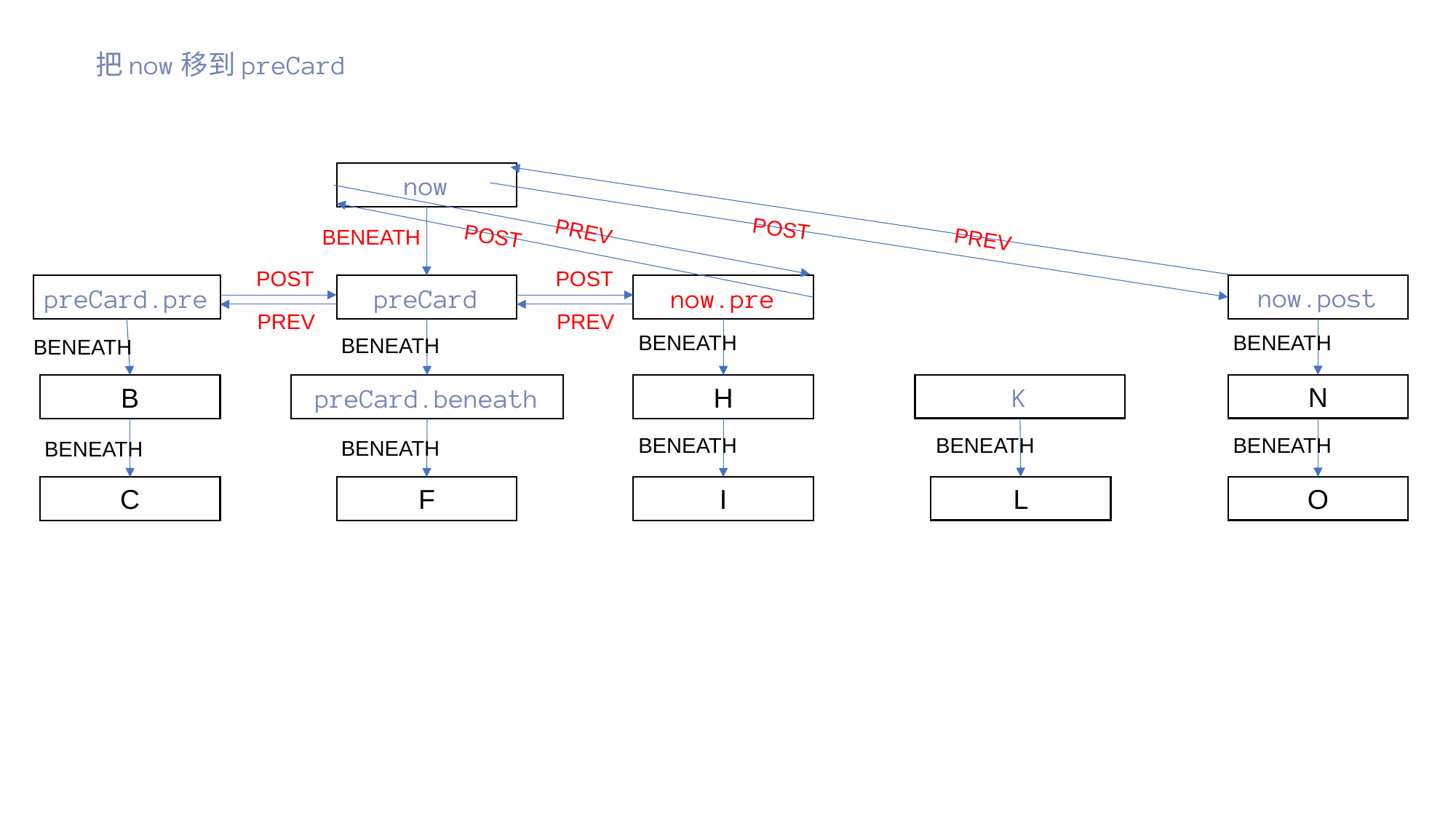

把now移到preCard
now
POST
PREV
POST
BENEATH
PREV
POST
POST
now.post
preCard.pre
preCard
now.pre
PREV
PREV
BENEATH
BENEATH
BENEATH
BENEATH
K
N
B
preCard.beneath
H
BENEATH
BENEATH
BENEATH
BENEATH
BENEATH
L
O
C
F
I